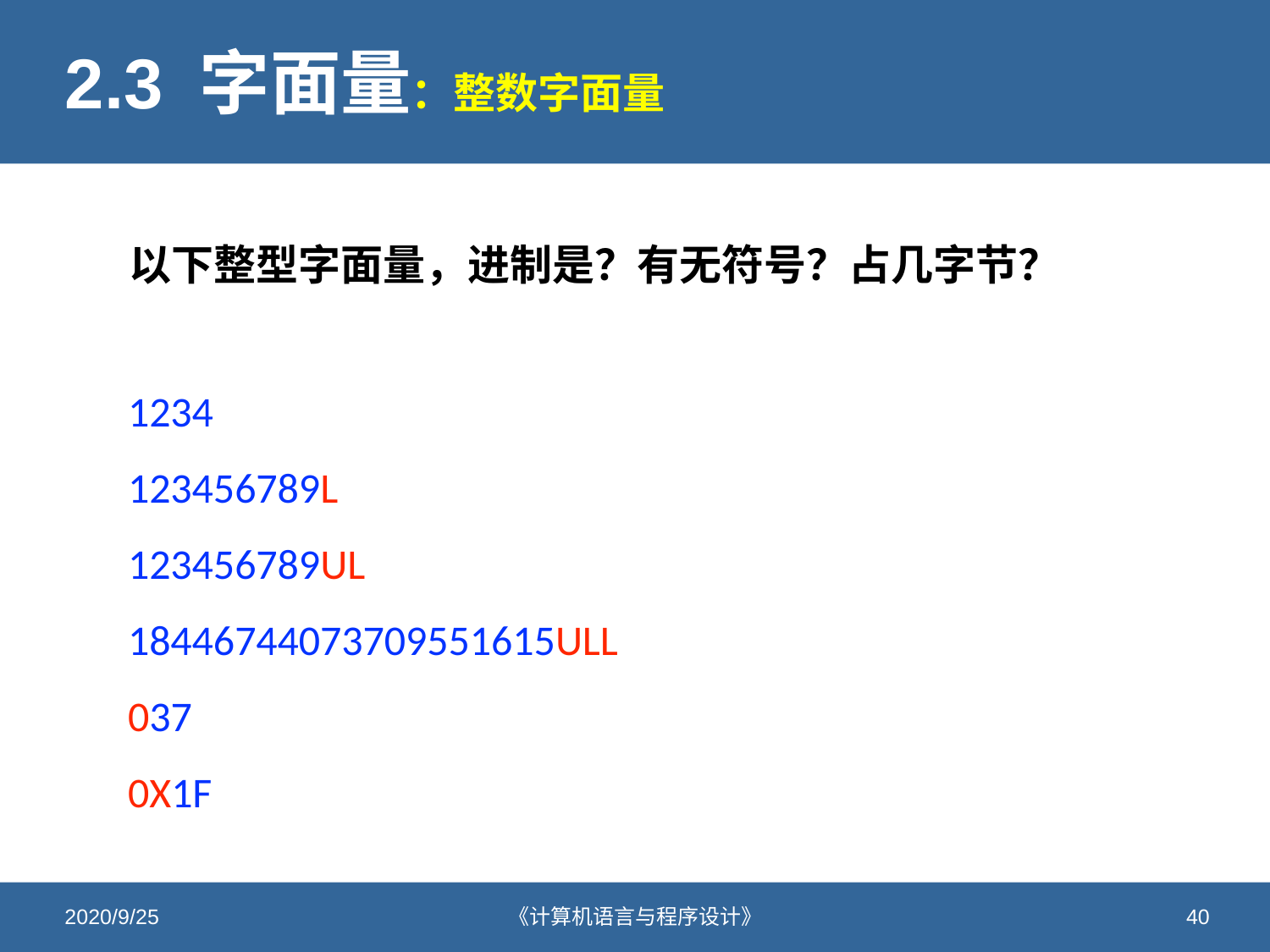

# 2.3 字面量：整数字面量
以下整型字面量，进制是？有无符号？占几字节？
1234
123456789L
123456789UL
18446744073709551615ULL
037
0X1F
2020/9/25
《计算机语言与程序设计》
40